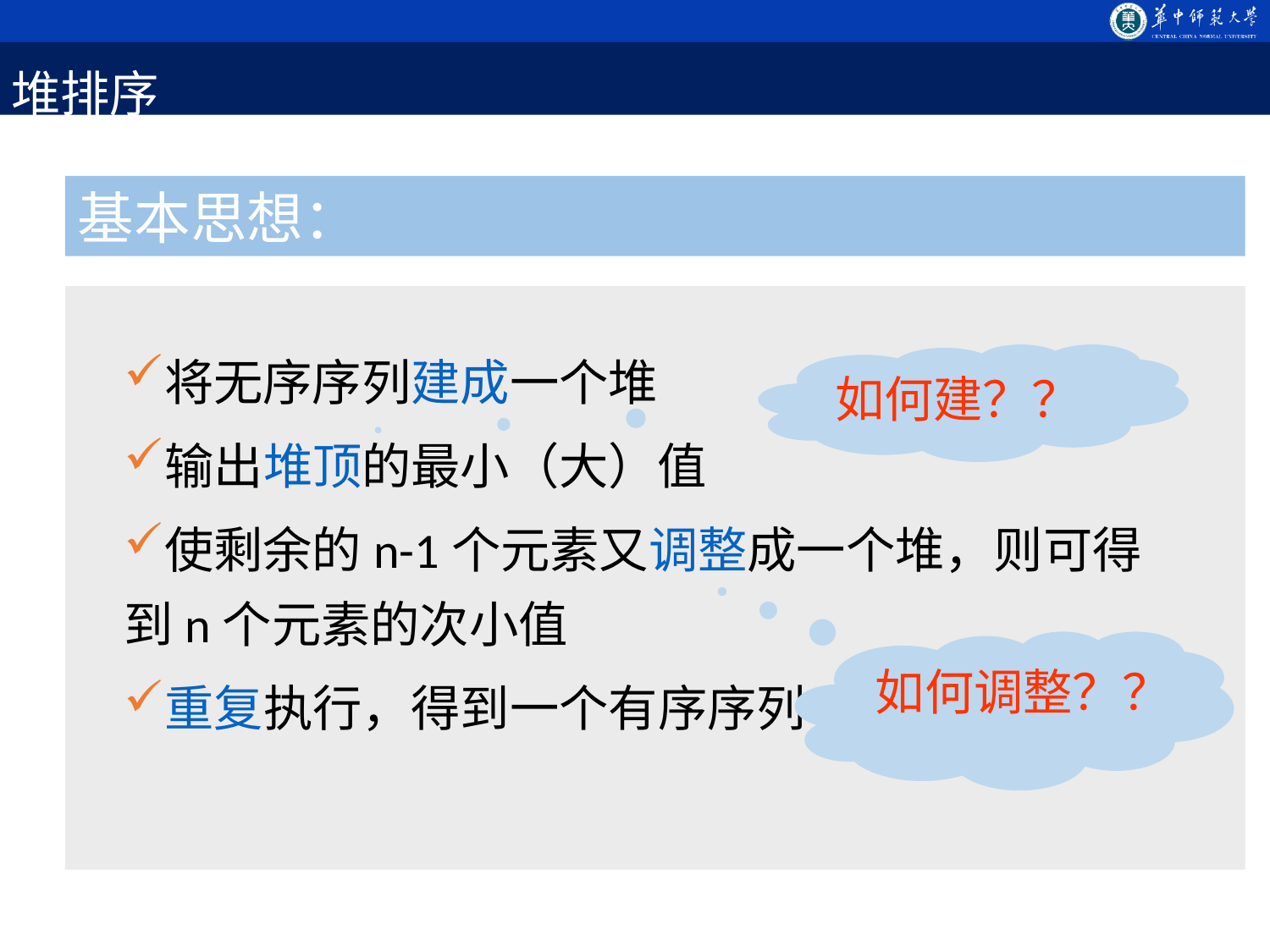

堆排序
基本思想：

将无序序列建成一个堆
输出堆顶的最小（大）值
使剩余的n-1个元素又调整成一个堆，则可得到n个元素的次小值
重复执行，得到一个有序序列
如何建？？
如何调整？？